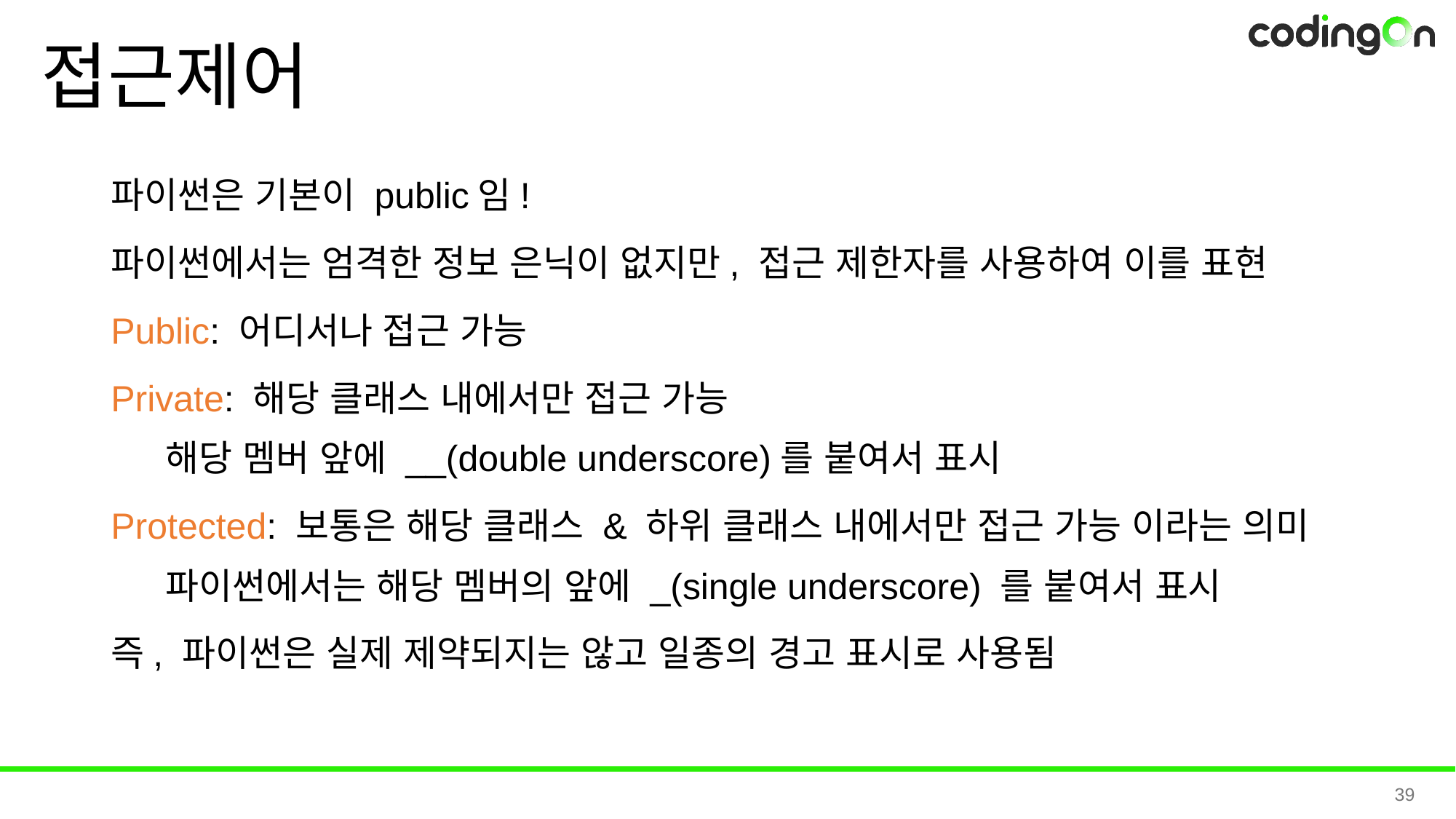

# 접근제어
파이썬은 기본이 public임!
파이썬에서는 엄격한 정보 은닉이 없지만, 접근 제한자를 사용하여 이를 표현
Public: 어디서나 접근 가능
Private: 해당 클래스 내에서만 접근 가능
해당 멤버 앞에 __(double underscore)를 붙여서 표시
Protected: 보통은 해당 클래스 & 하위 클래스 내에서만 접근 가능 이라는 의미
파이썬에서는 해당 멤버의 앞에 _(single underscore) 를 붙여서 표시
즉, 파이썬은 실제 제약되지는 않고 일종의 경고 표시로 사용됨
39